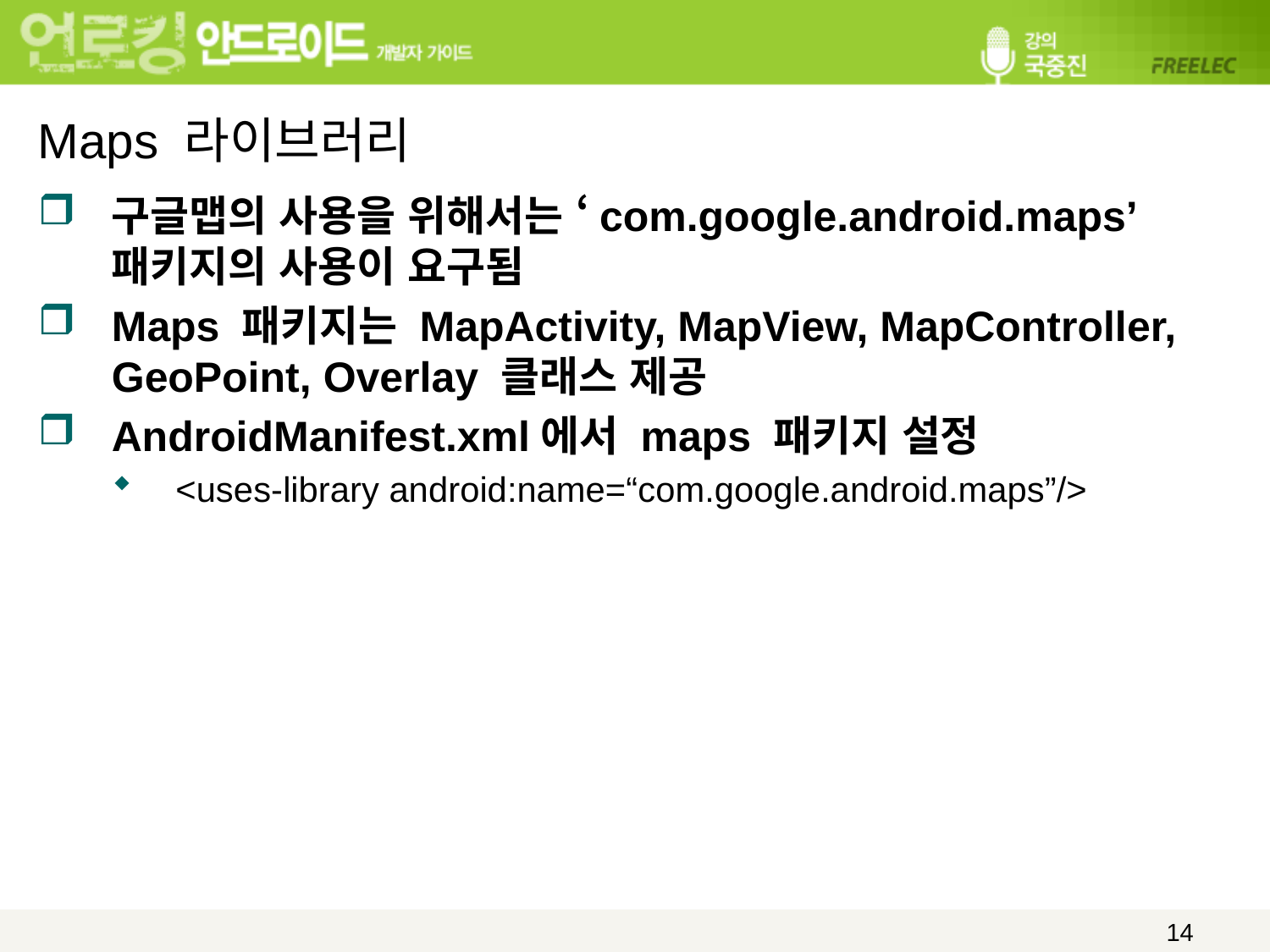

# Maps 라이브러리
구글맵의 사용을 위해서는 ‘com.google.android.maps’패키지의 사용이 요구됨
Maps 패키지는 MapActivity, MapView, MapController, GeoPoint, Overlay 클래스 제공
AndroidManifest.xml에서 maps 패키지 설정
<uses-library android:name=“com.google.android.maps”/>
14